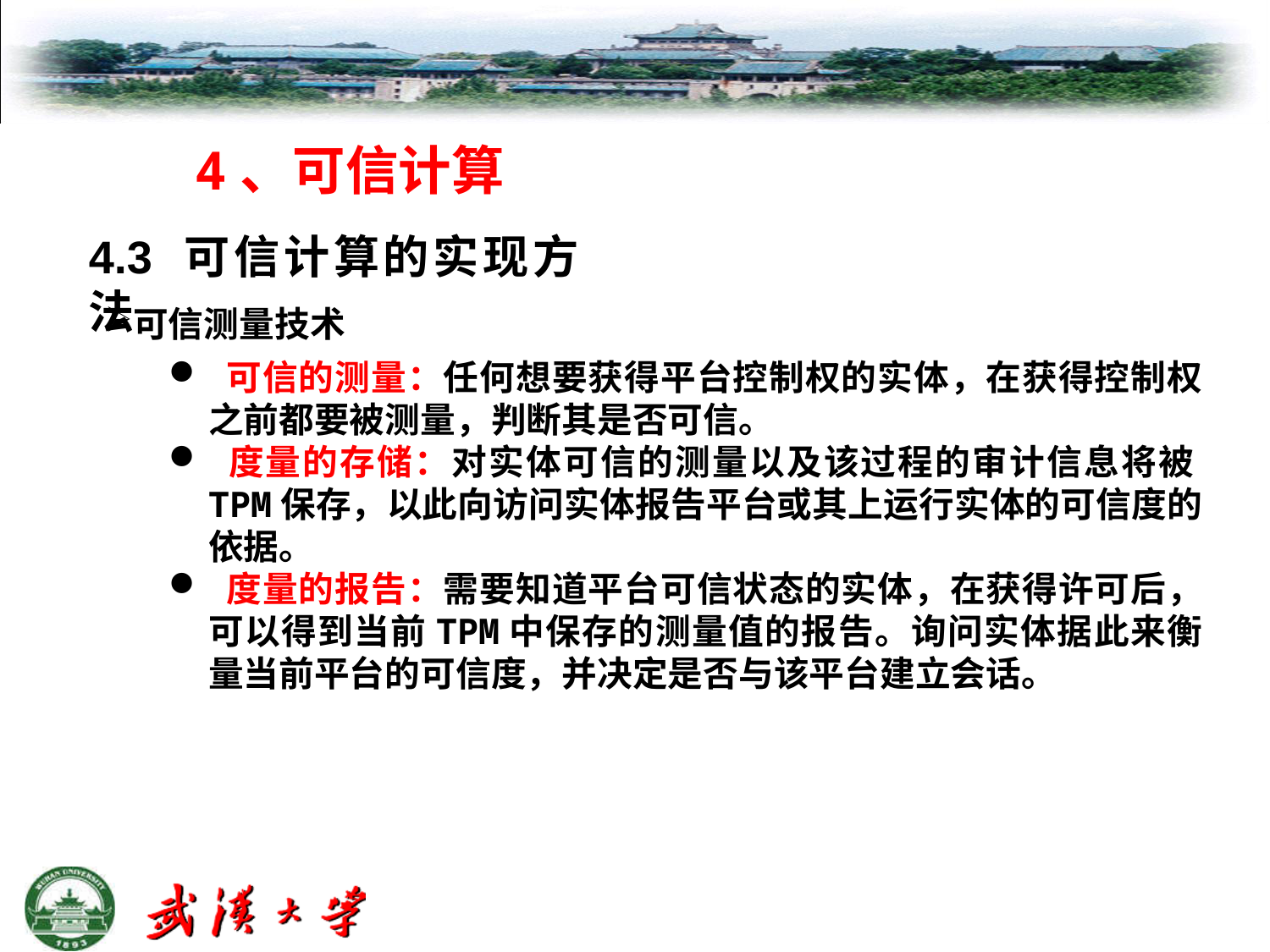

4、可信计算
4.3 可信计算的实现方法

可信测量技术
 可信的测量：任何想要获得平台控制权的实体，在获得控制权之前都要被测量，判断其是否可信。
 度量的存储：对实体可信的测量以及该过程的审计信息将被TPM保存，以此向访问实体报告平台或其上运行实体的可信度的依据。
 度量的报告：需要知道平台可信状态的实体，在获得许可后，可以得到当前TPM中保存的测量值的报告。询问实体据此来衡量当前平台的可信度，并决定是否与该平台建立会话。